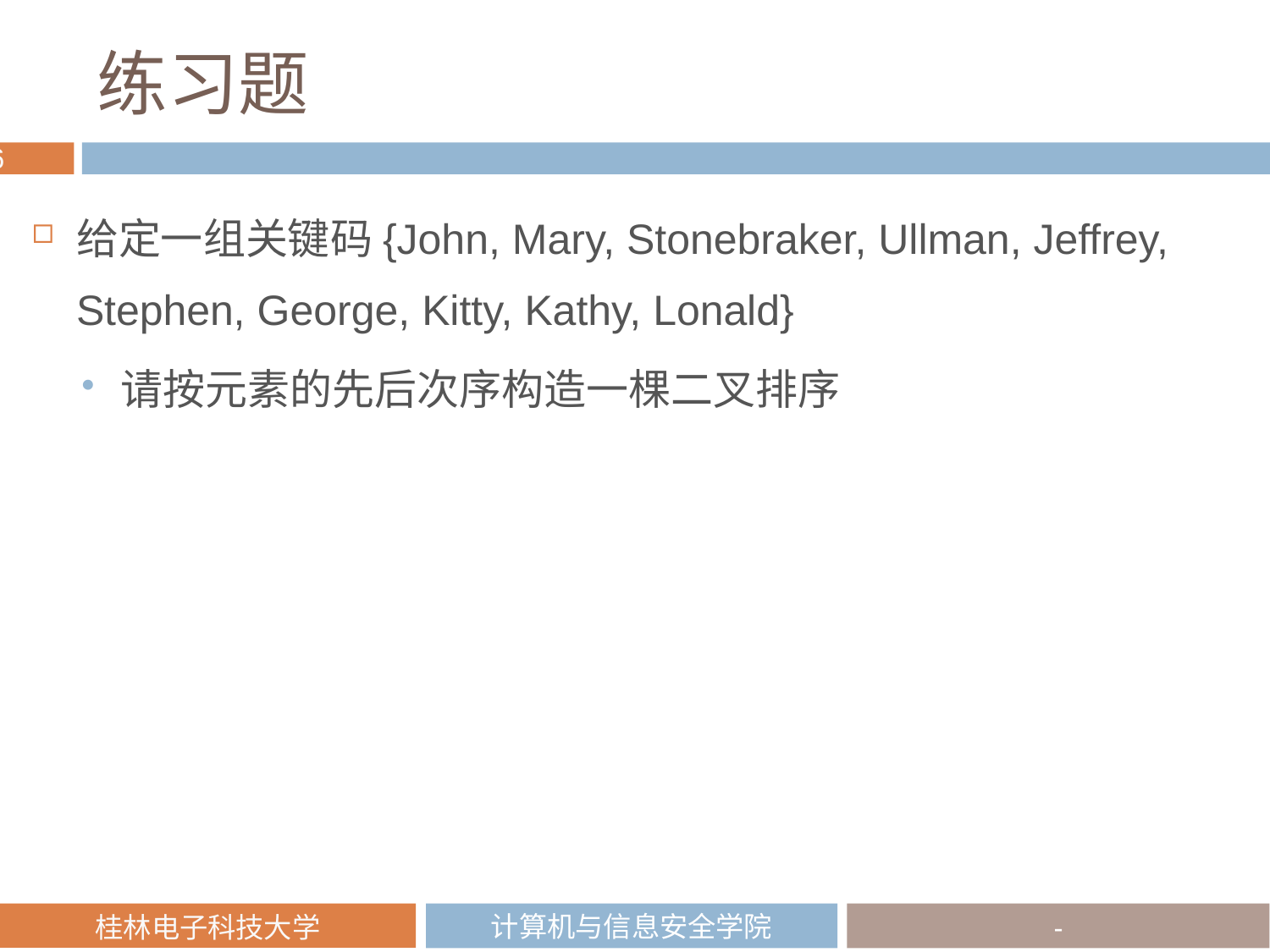

# 练习题
给定一组关键码{John, Mary, Stonebraker, Ullman, Jeffrey, Stephen, George, Kitty, Kathy, Lonald}
请按元素的先后次序构造一棵二叉排序